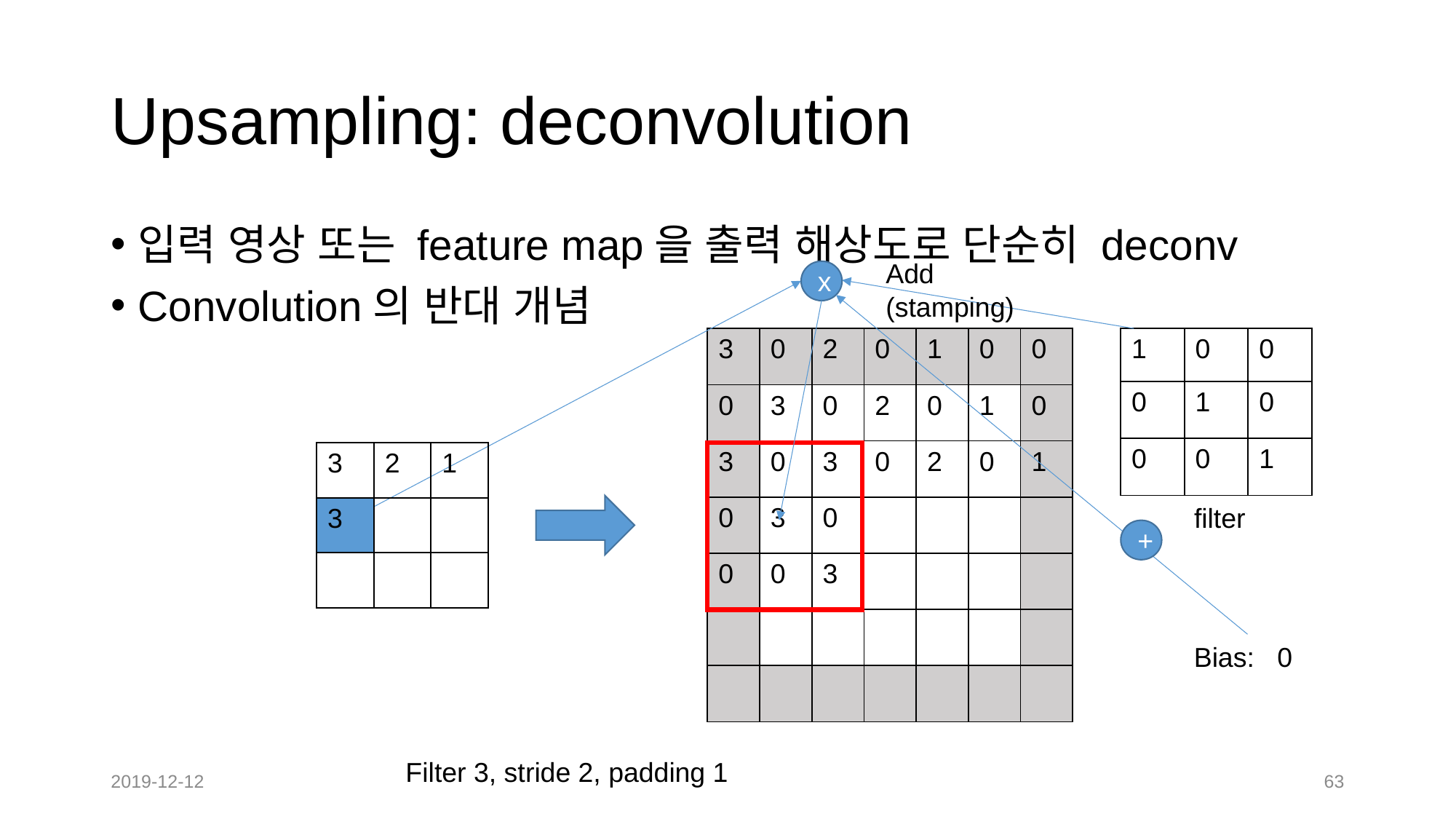

# Upsampling: deconvolution
입력 영상 또는 feature map을 출력 해상도로 단순히 deconv
Convolution의 반대 개념
Add (stamping)
x
| 3 | 0 | 2 | 0 | 1 | 0 | 0 |
| --- | --- | --- | --- | --- | --- | --- |
| 0 | 3 | 0 | 2 | 0 | 1 | 0 |
| 3 | 0 | 3 | 0 | 2 | 0 | 1 |
| 0 | 3 | 0 |  |  |  |  |
| 0 | 0 | 3 |  |  |  |  |
|  |  |  |  |  |  |  |
|  |  |  |  |  |  |  |
| 1 | 0 | 0 |
| --- | --- | --- |
| 0 | 1 | 0 |
| 0 | 0 | 1 |
| 3 | 2 | 1 |
| --- | --- | --- |
| 3 |  |  |
|  |  |  |

filter
+
Bias:   0
Filter 3, stride 2, padding 1
2019-12-12
63